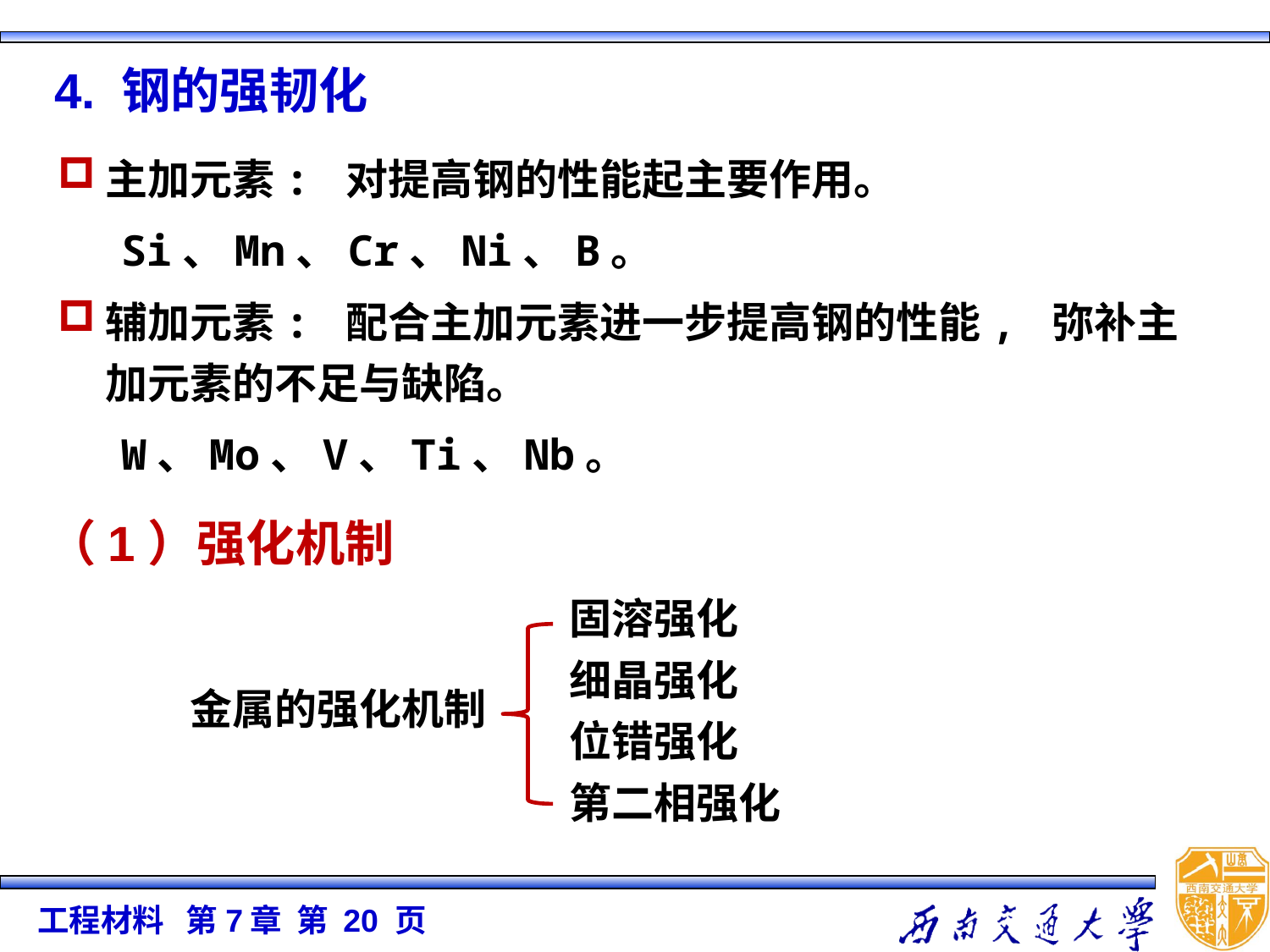

4. 钢的强韧化
主加元素: 对提高钢的性能起主要作用。
Si、Mn、Cr、Ni、B。
辅加元素: 配合主加元素进一步提高钢的性能, 弥补主加元素的不足与缺陷。
W、Mo、V、Ti、Nb。
（1）强化机制

固溶强化
细晶强化
位错强化
第二相强化

金属的强化机制